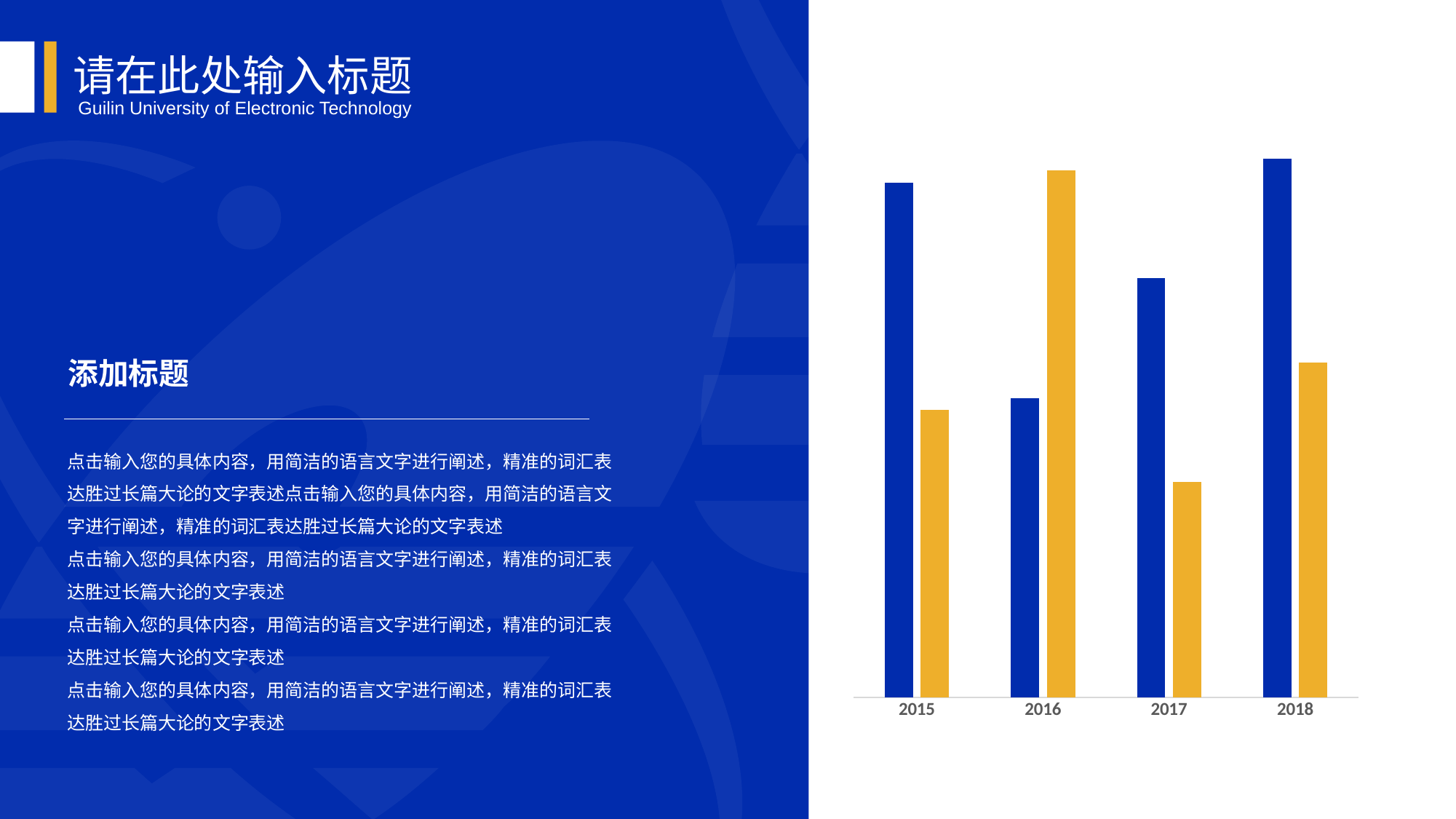

请在此处输入标题

### Chart

| Category | 系列 1 | 系列 2 |
|---|---|---|
| 2015 | 4.3 | 2.4 |
| 2016 | 2.5 | 4.4 |
| 2017 | 3.5 | 1.8 |
| 2018 | 4.5 | 2.8 |
Guilin University of Electronic Technology
添加标题
点击输入您的具体内容，用简洁的语言文字进行阐述，精准的词汇表达胜过长篇大论的文字表述点击输入您的具体内容，用简洁的语言文字进行阐述，精准的词汇表达胜过长篇大论的文字表述
点击输入您的具体内容，用简洁的语言文字进行阐述，精准的词汇表达胜过长篇大论的文字表述
点击输入您的具体内容，用简洁的语言文字进行阐述，精准的词汇表达胜过长篇大论的文字表述
点击输入您的具体内容，用简洁的语言文字进行阐述，精准的词汇表达胜过长篇大论的文字表述